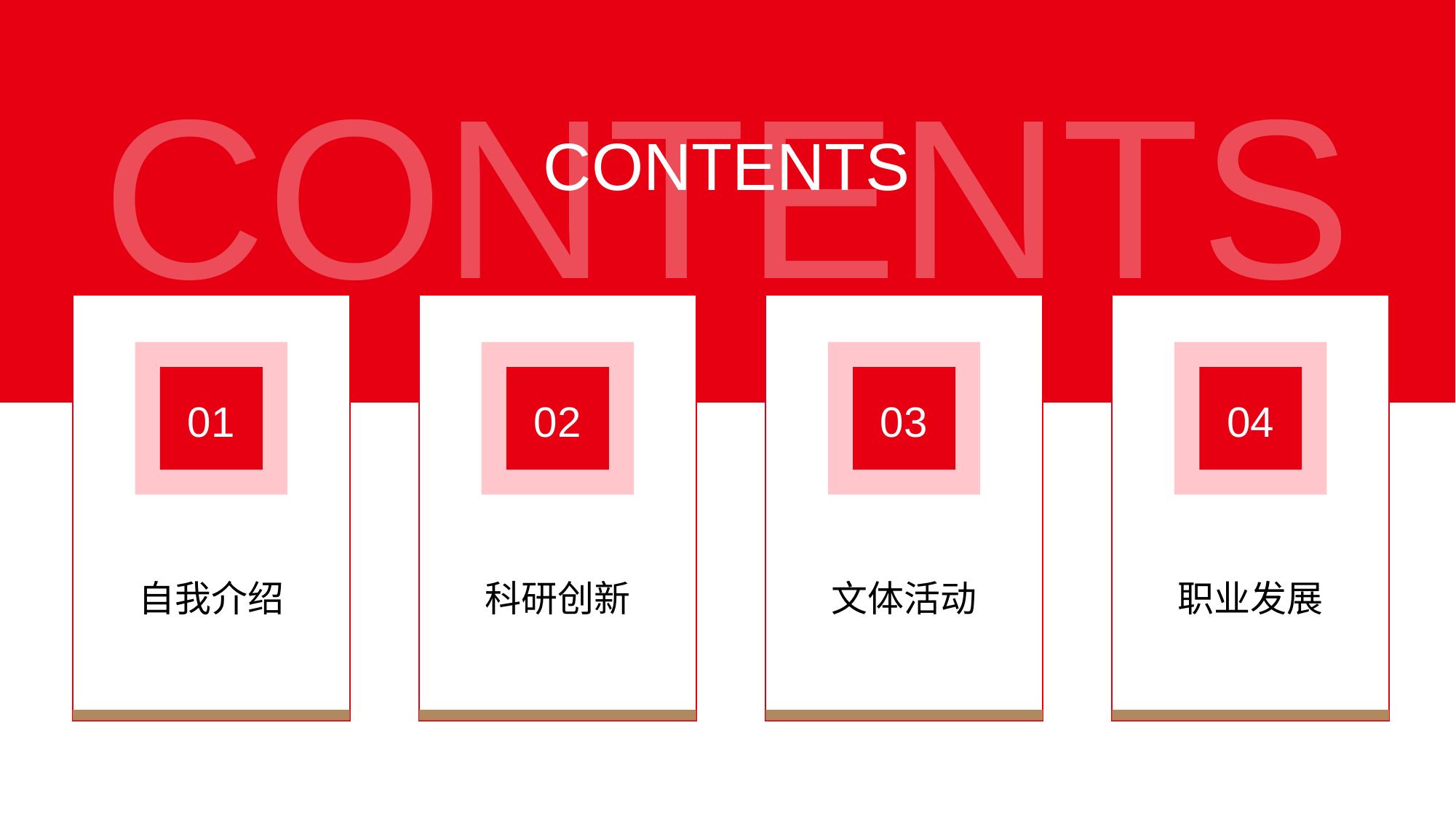

CONTENTS
CONTENTS

01
自我介绍

02
科研创新

03
文体活动

04
职业发展